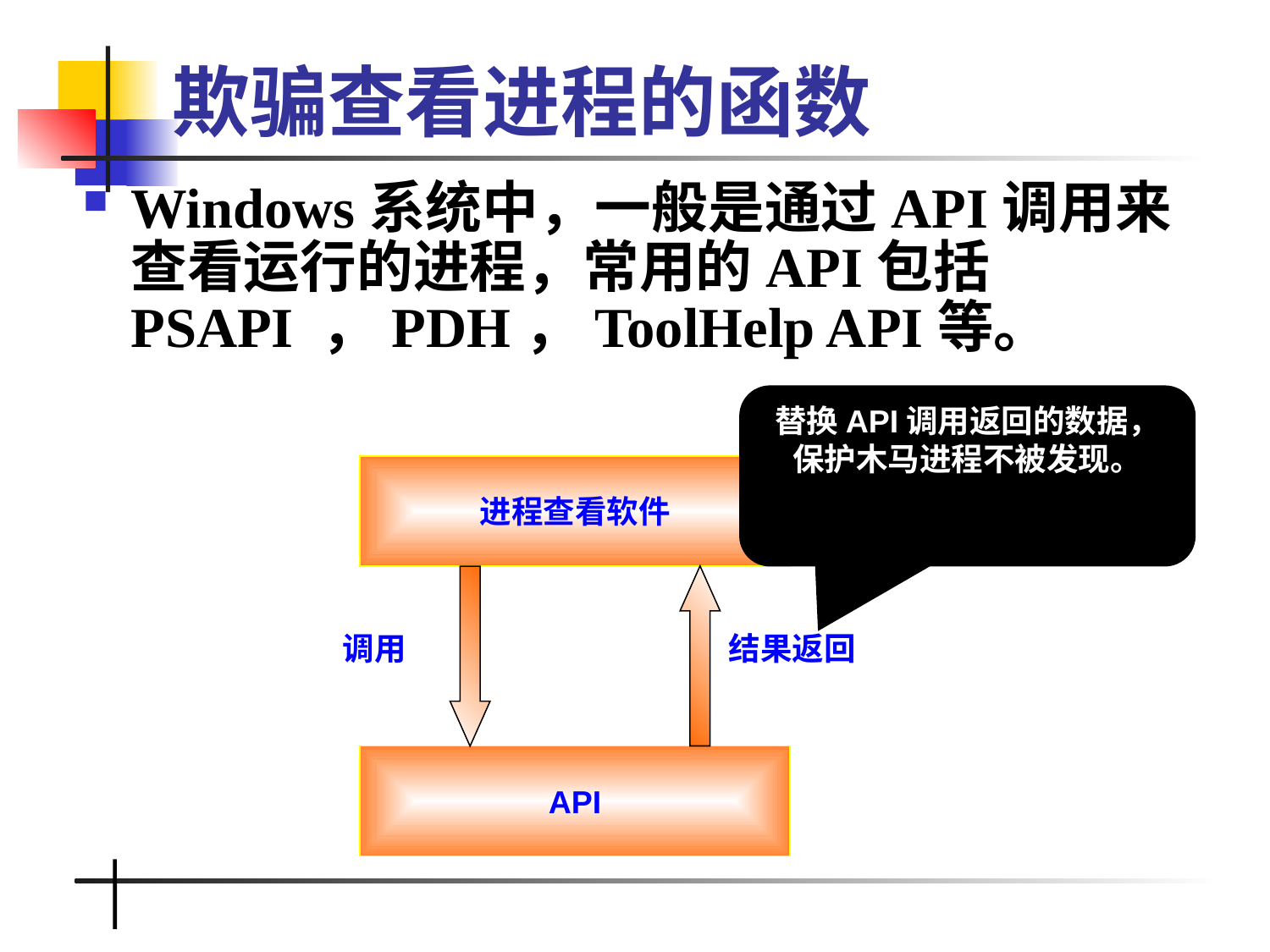

# 欺骗查看进程的函数
Windows系统中，一般是通过API调用来查看运行的进程，常用的API包括PSAPI ，PDH，ToolHelp API等。
替换API调用返回的数据，保护木马进程不被发现。
进程查看软件

调用
结果返回
API